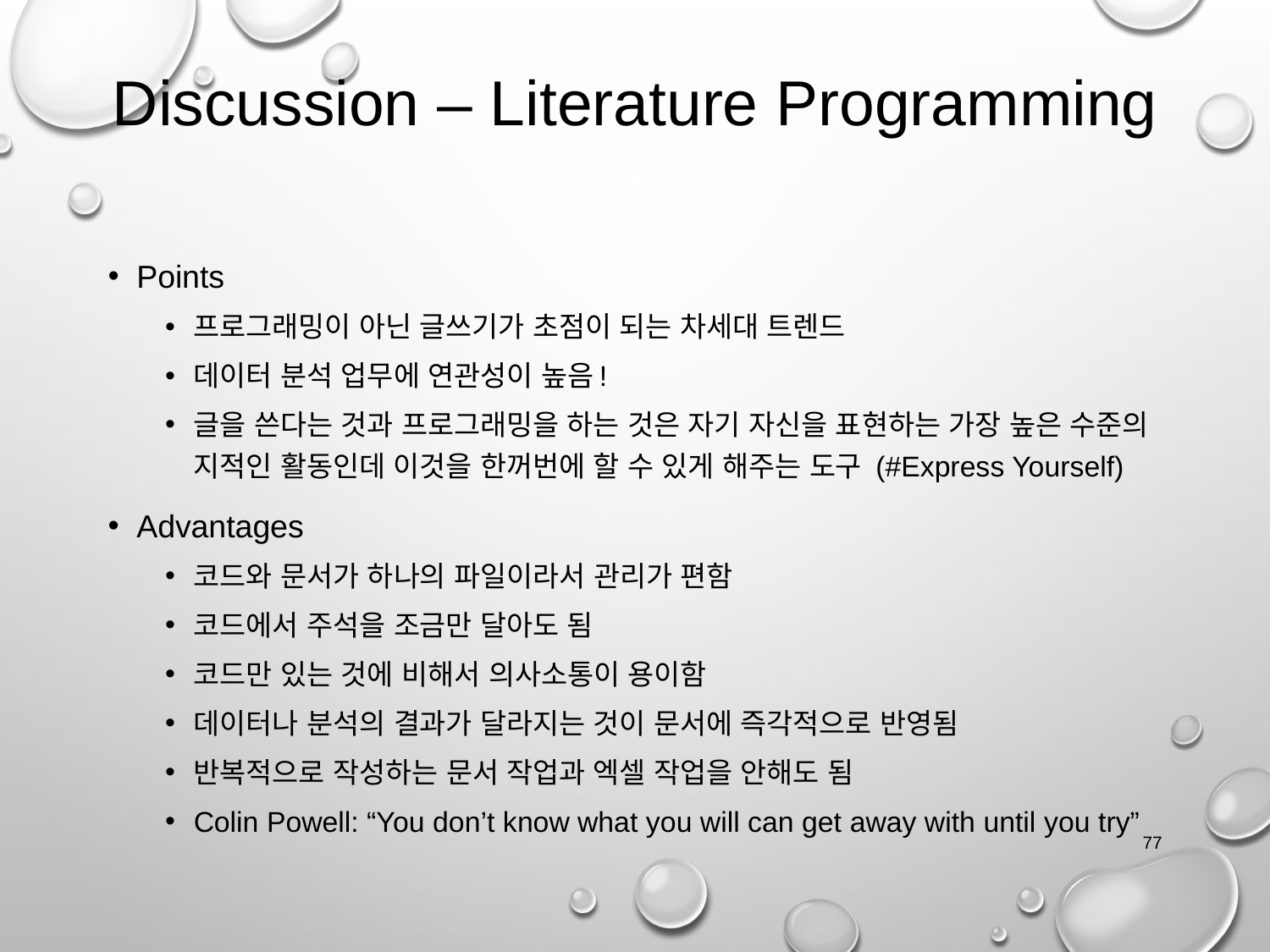

Discussion – Literature Programming
Points
프로그래밍이 아닌 글쓰기가 초점이 되는 차세대 트렌드
데이터 분석 업무에 연관성이 높음!
글을 쓴다는 것과 프로그래밍을 하는 것은 자기 자신을 표현하는 가장 높은 수준의 지적인 활동인데 이것을 한꺼번에 할 수 있게 해주는 도구 (#Express Yourself)
Advantages
코드와 문서가 하나의 파일이라서 관리가 편함
코드에서 주석을 조금만 달아도 됨
코드만 있는 것에 비해서 의사소통이 용이함
데이터나 분석의 결과가 달라지는 것이 문서에 즉각적으로 반영됨
반복적으로 작성하는 문서 작업과 엑셀 작업을 안해도 됨
Colin Powell: “You don’t know what you will can get away with until you try”

77